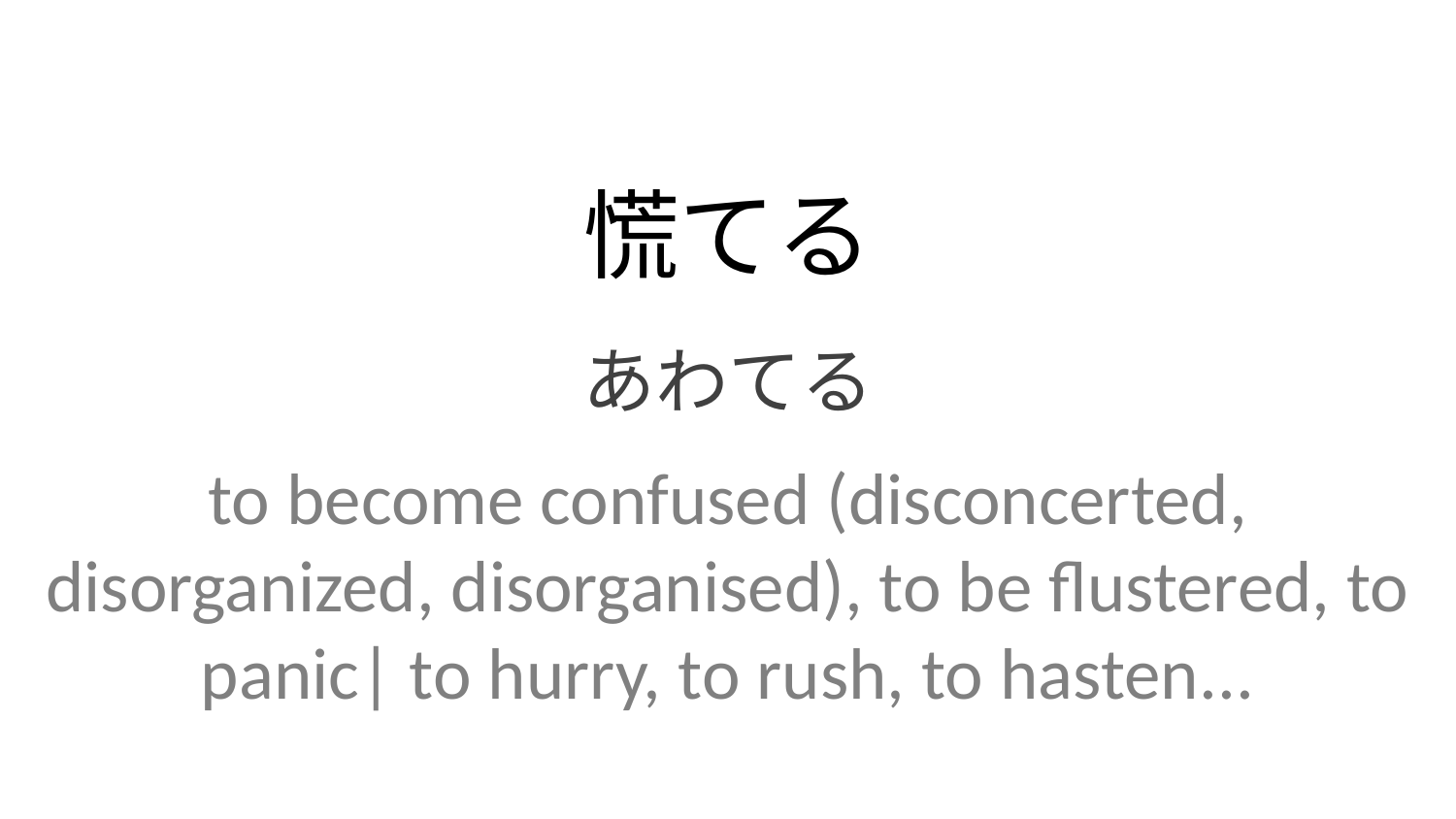

慌てる

あわてる
to become confused (disconcerted, disorganized, disorganised), to be flustered, to panic| to hurry, to rush, to hasten...